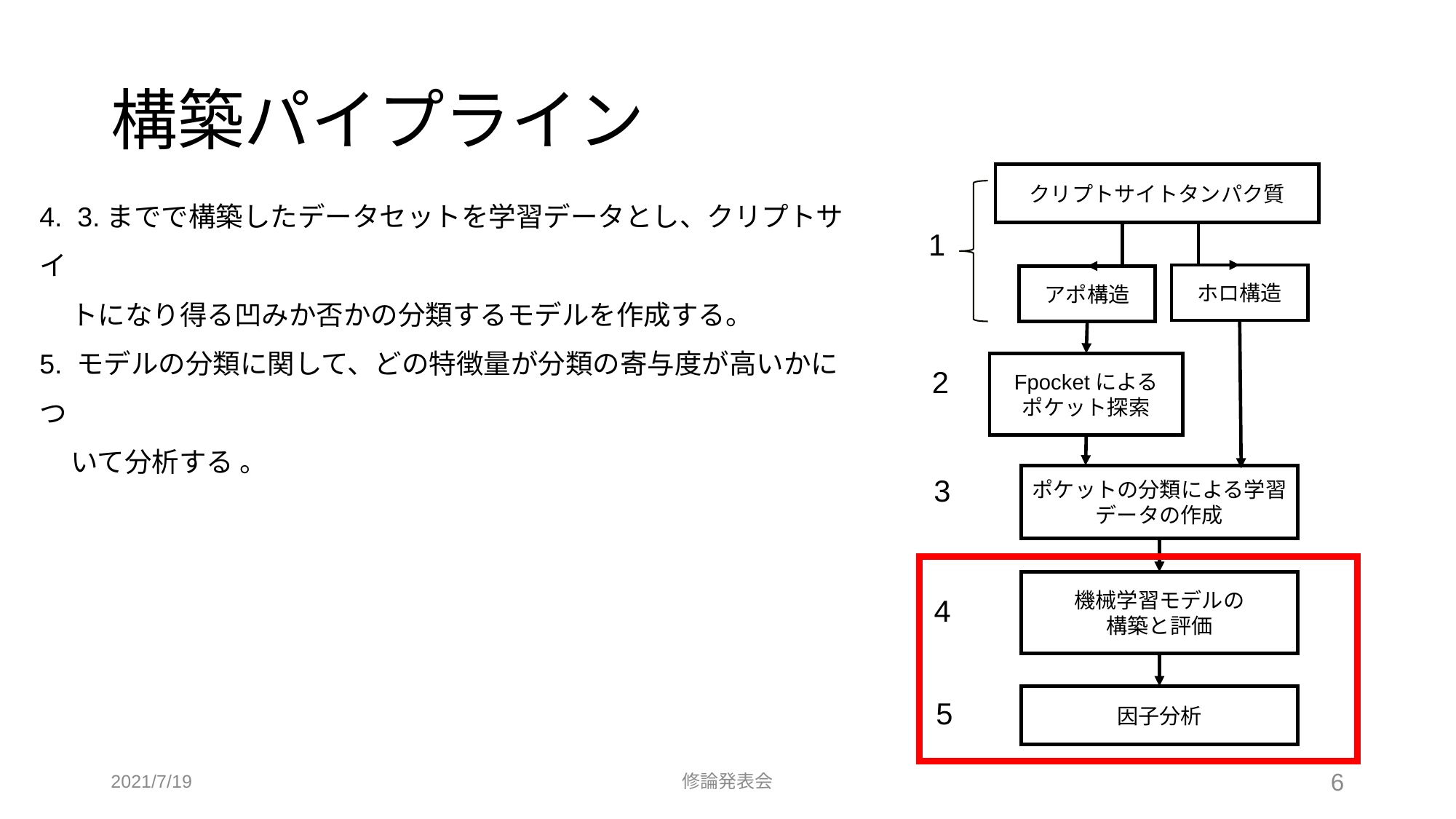

# 構築パイプライン
クリプトサイトタンパク質
ホロ構造
アポ構造
Fpocketによる
ポケット探索
ポケットの分類による学習データの作成
機械学習モデルの
構築と評価
因子分析

1
2
3
4
5
4.  3.までで構築したデータセットを学習データとし、クリプトサイ
    トになり得る凹みか否かの分類するモデルを作成する。
5. モデルの分類に関して、どの特徴量が分類の寄与度が高いかにつ
    いて分析する 。

2021/7/19
修論発表会
6